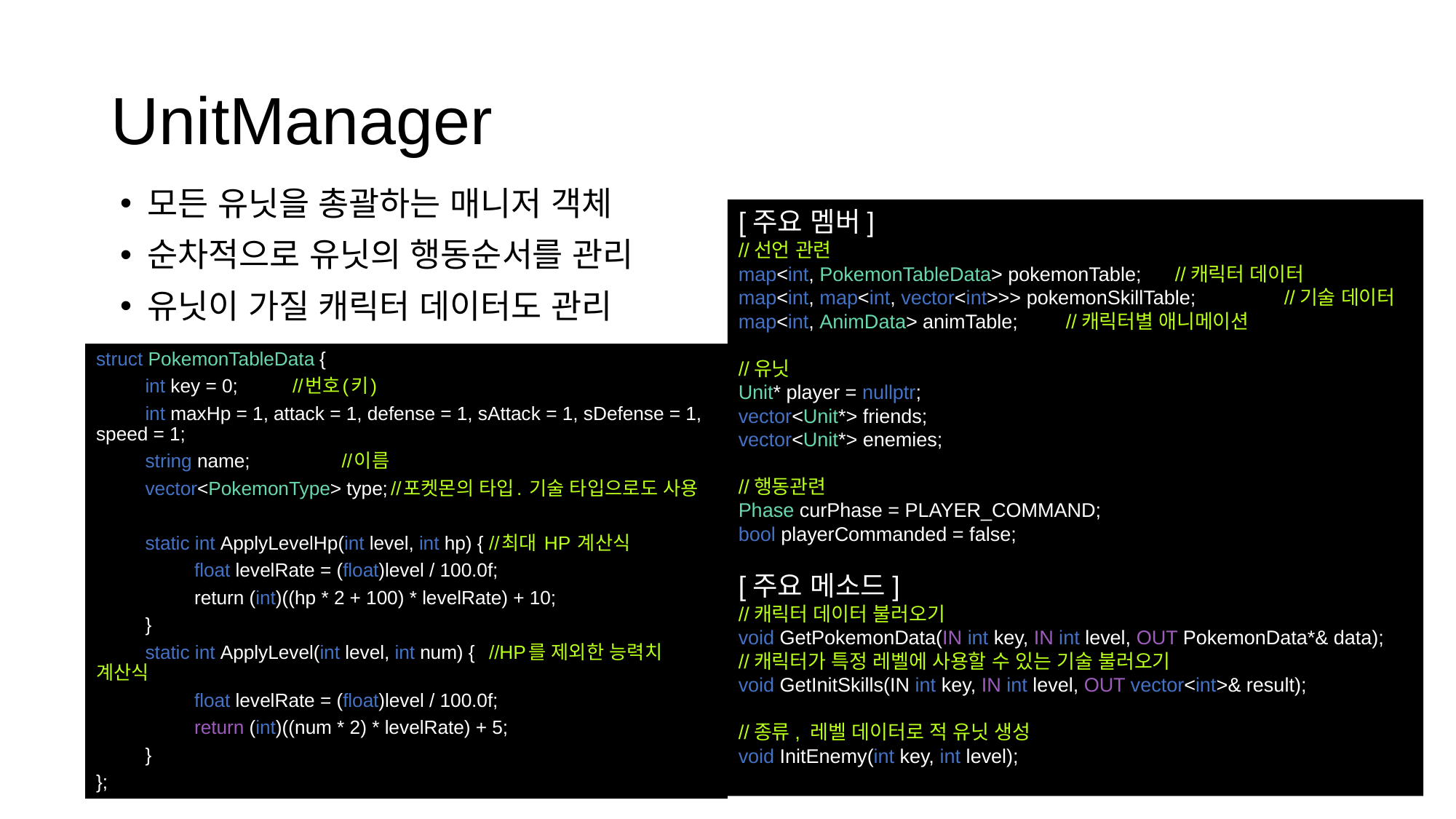

# UnitManager
모든 유닛을 총괄하는 매니저 객체
순차적으로 유닛의 행동순서를 관리
유닛이 가질 캐릭터 데이터도 관리

[주요 멤버]
//선언 관련
map<int, PokemonTableData> pokemonTable;	//캐릭터 데이터
map<int, map<int, vector<int>>> pokemonSkillTable;	//기술 데이터
map<int, AnimData> animTable;	//캐릭터별 애니메이션

//유닛
Unit* player = nullptr;
vector<Unit*> friends;
vector<Unit*> enemies;

//행동관련
Phase curPhase = PLAYER_COMMAND;
bool playerCommanded = false;

[주요 메소드]
//캐릭터 데이터 불러오기
void GetPokemonData(IN int key, IN int level, OUT PokemonData*& data);
//캐릭터가 특정 레벨에 사용할 수 있는 기술 불러오기
void GetInitSkills(IN int key, IN int level, OUT vector<int>& result);

//종류, 레벨 데이터로 적 유닛 생성
void InitEnemy(int key, int level);

struct PokemonTableData {
	int key = 0;		//번호(키)
	int maxHp = 1, attack = 1, defense = 1, sAttack = 1, sDefense = 1, speed = 1;
	string name;		//이름
	vector<PokemonType> type;	//포켓몬의 타입. 기술 타입으로도 사용

	static int ApplyLevelHp(int level, int hp) {	//최대 HP 계산식
		float levelRate = (float)level / 100.0f;
		return (int)((hp * 2 + 100) * levelRate) + 10;
	}
	static int ApplyLevel(int level, int num) {	//HP를 제외한 능력치 계산식
		float levelRate = (float)level / 100.0f;
		return (int)((num * 2) * levelRate) + 5;
	}
};